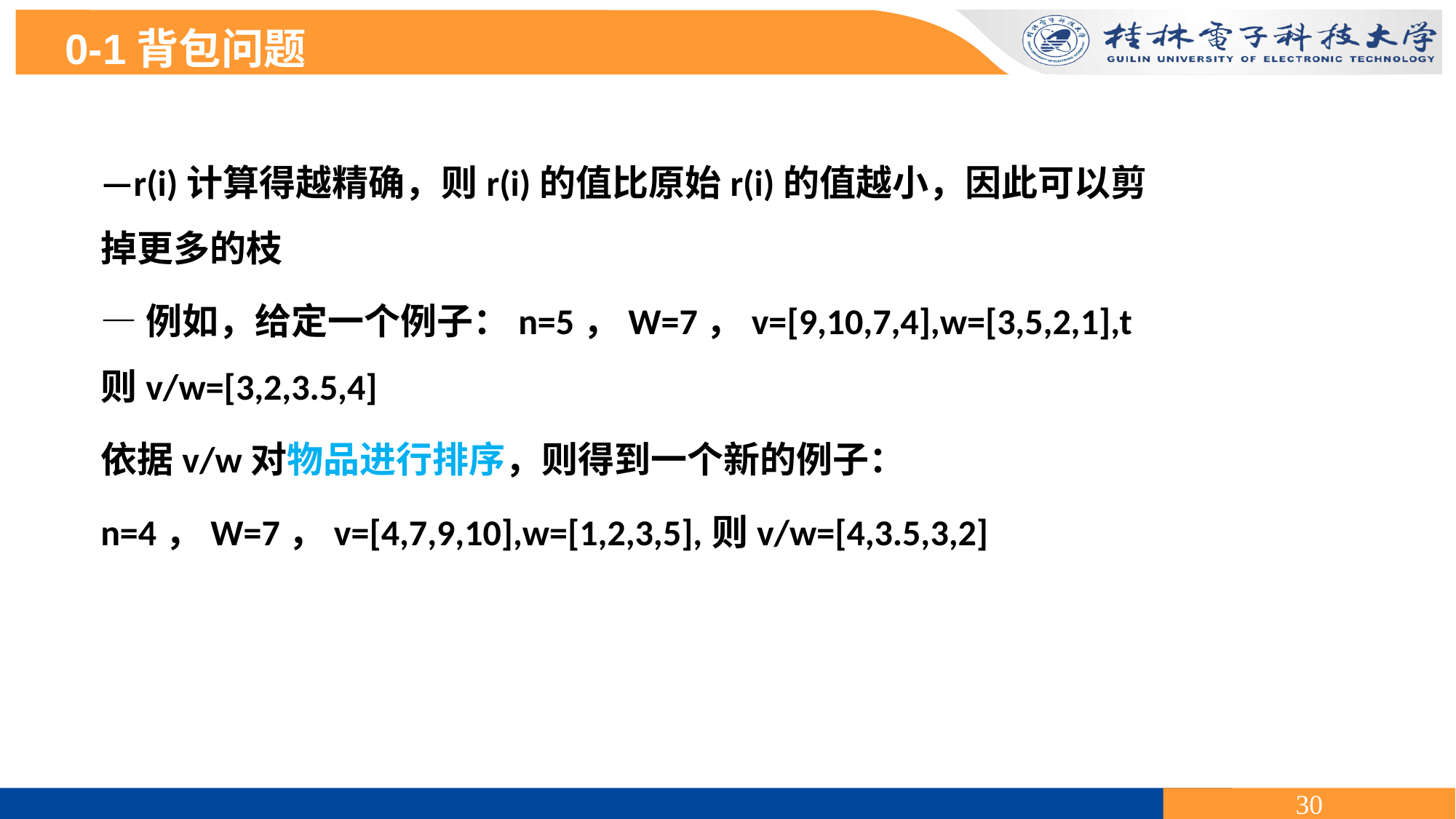

0-1背包问题
—r(i)计算得越精确，则r(i)的值比原始r(i)的值越小，因此可以剪掉更多的枝
—例如，给定一个例子：n=5，W=7，v=[9,10,7,4],w=[3,5,2,1],t则v/w=[3,2,3.5,4]
依据v/w对物品进行排序，则得到一个新的例子：
n=4，W=7，v=[4,7,9,10],w=[1,2,3,5],则v/w=[4,3.5,3,2]